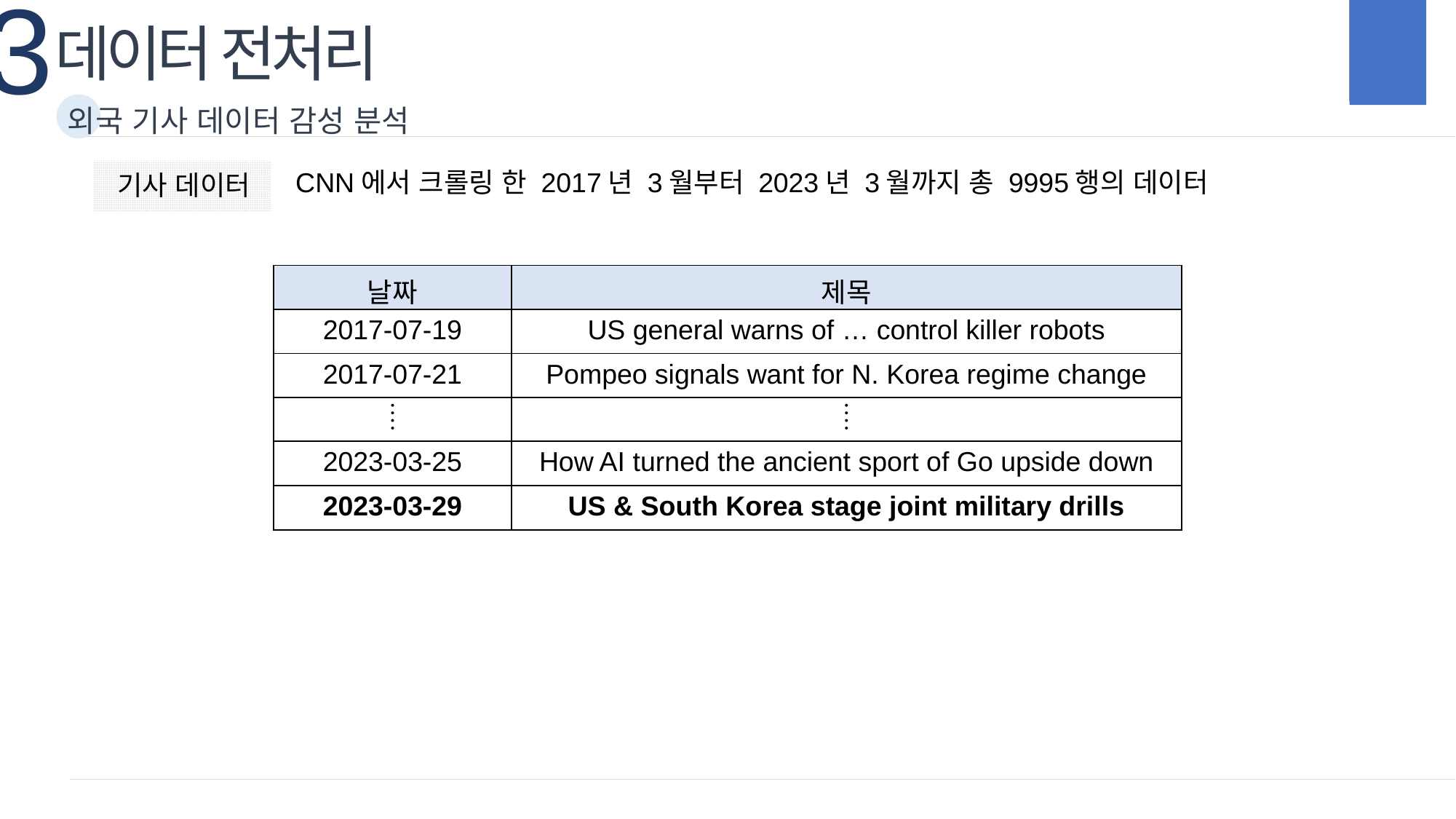

3

데이터 전처리

외국 기사 데이터 감성 분석

CNN에서 크롤링 한 2017년 3월부터 2023년 3월까지 총 9995행의 데이터
기사 데이터
| 날짜 | 제목 |
| --- | --- |
| 2017-07-19 | US general warns of … control killer robots |
| 2017-07-21 | Pompeo signals want for N. Korea regime change |
| ⁞ | ⁞ |
| 2023-03-25 | How AI turned the ancient sport of Go upside down |
| 2023-03-29 | US & South Korea stage joint military drills |